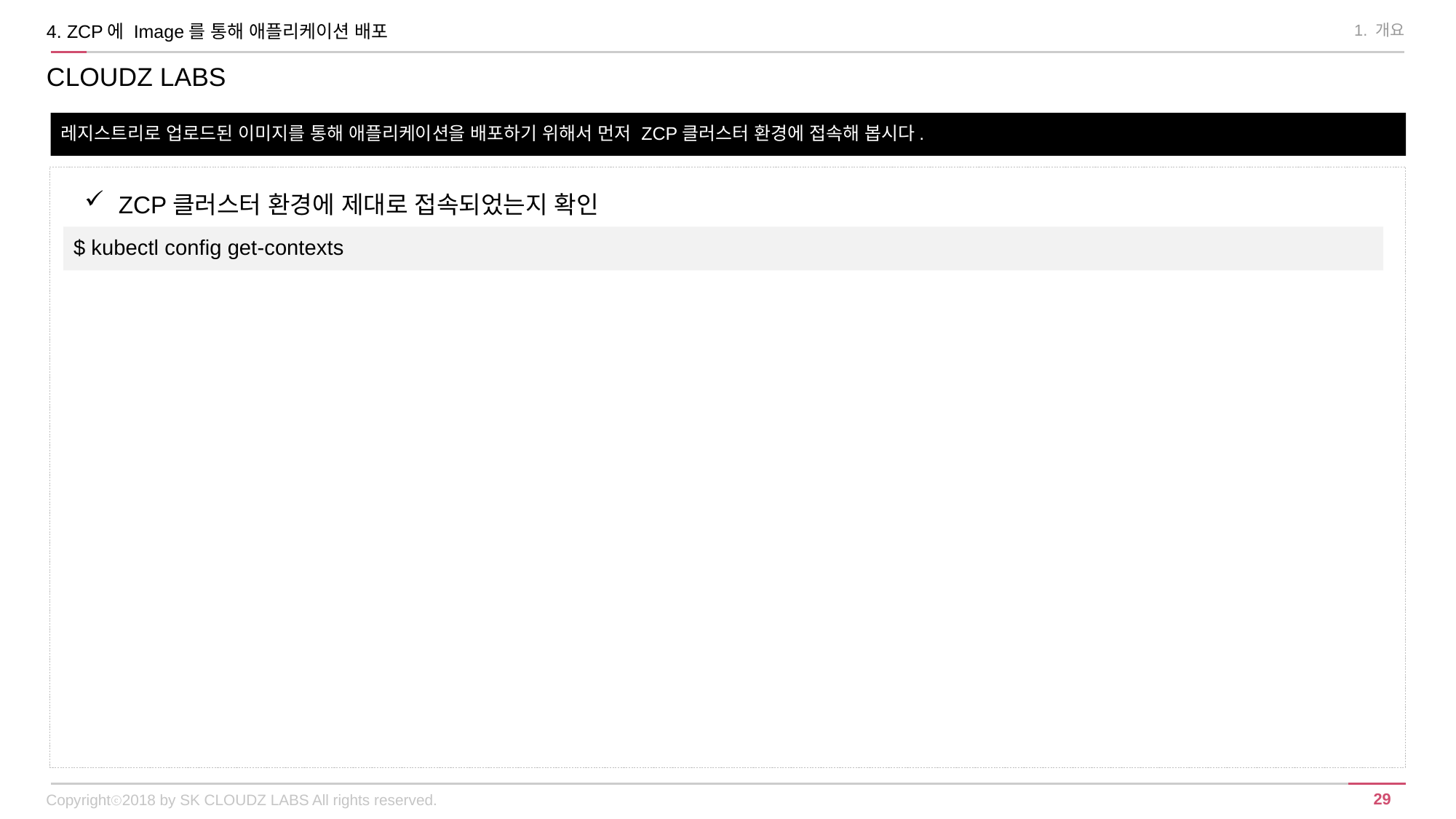

4. ZCP에 Image를 통해 애플리케이션 배포
1. 개요
CLOUDZ LABS
레지스트리로 업로드된 이미지를 통해 애플리케이션을 배포하기 위해서 먼저 ZCP클러스터 환경에 접속해 봅시다.
ZCP클러스터 환경에 제대로 접속되었는지 확인

$ kubectl config get-contexts
Copyrightⓒ2018 by SK CLOUDZ LABS All rights reserved.